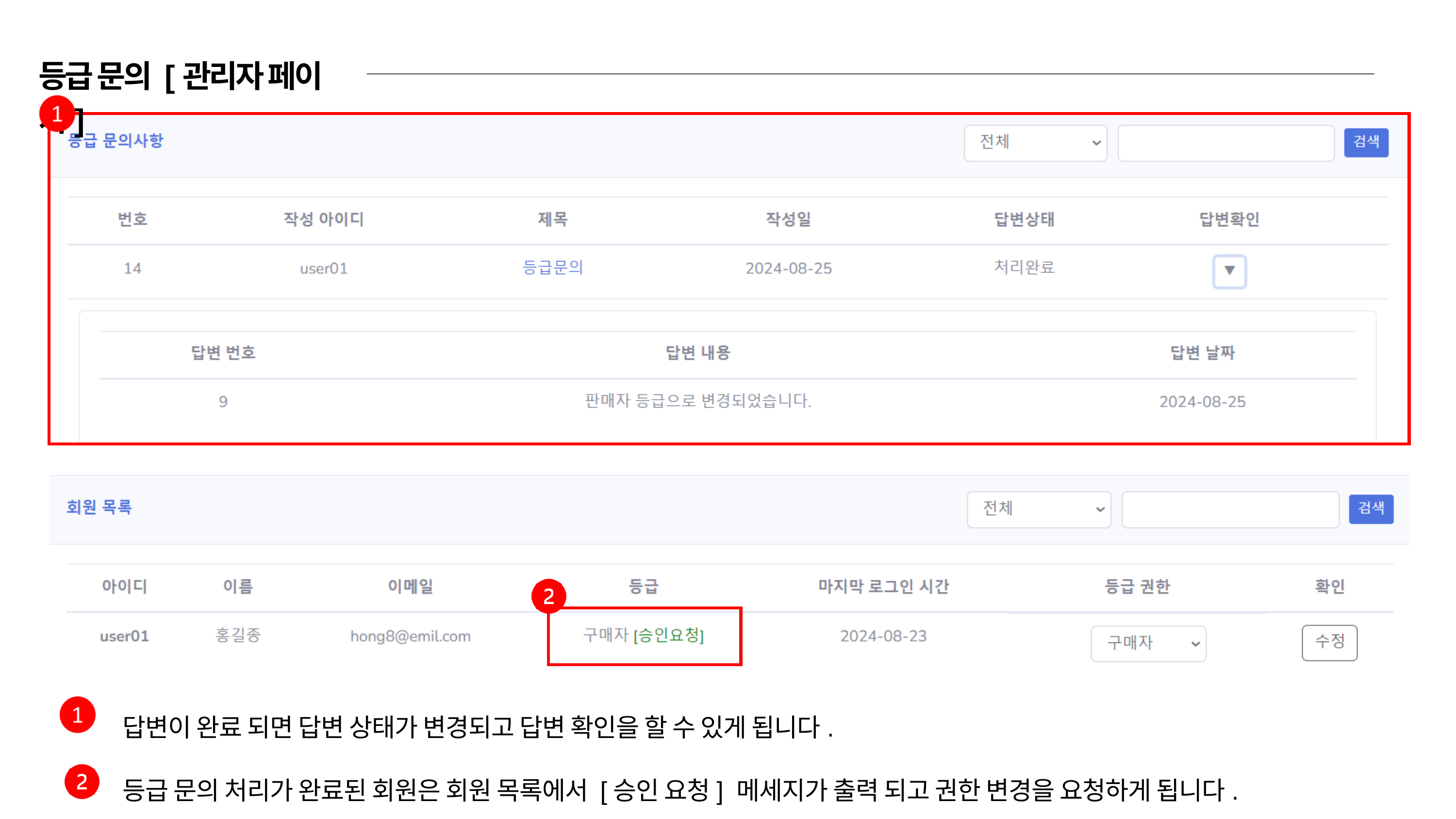

등급 문의 [관리자 페이지]

답변이 완료 되면 답변 상태가 변경되고 답변 확인을 할 수 있게 됩니다.

등급 문의 처리가 완료된 회원은 회원 목록에서 [승인 요청] 메세지가 출력 되고 권한 변경을 요청하게 됩니다.